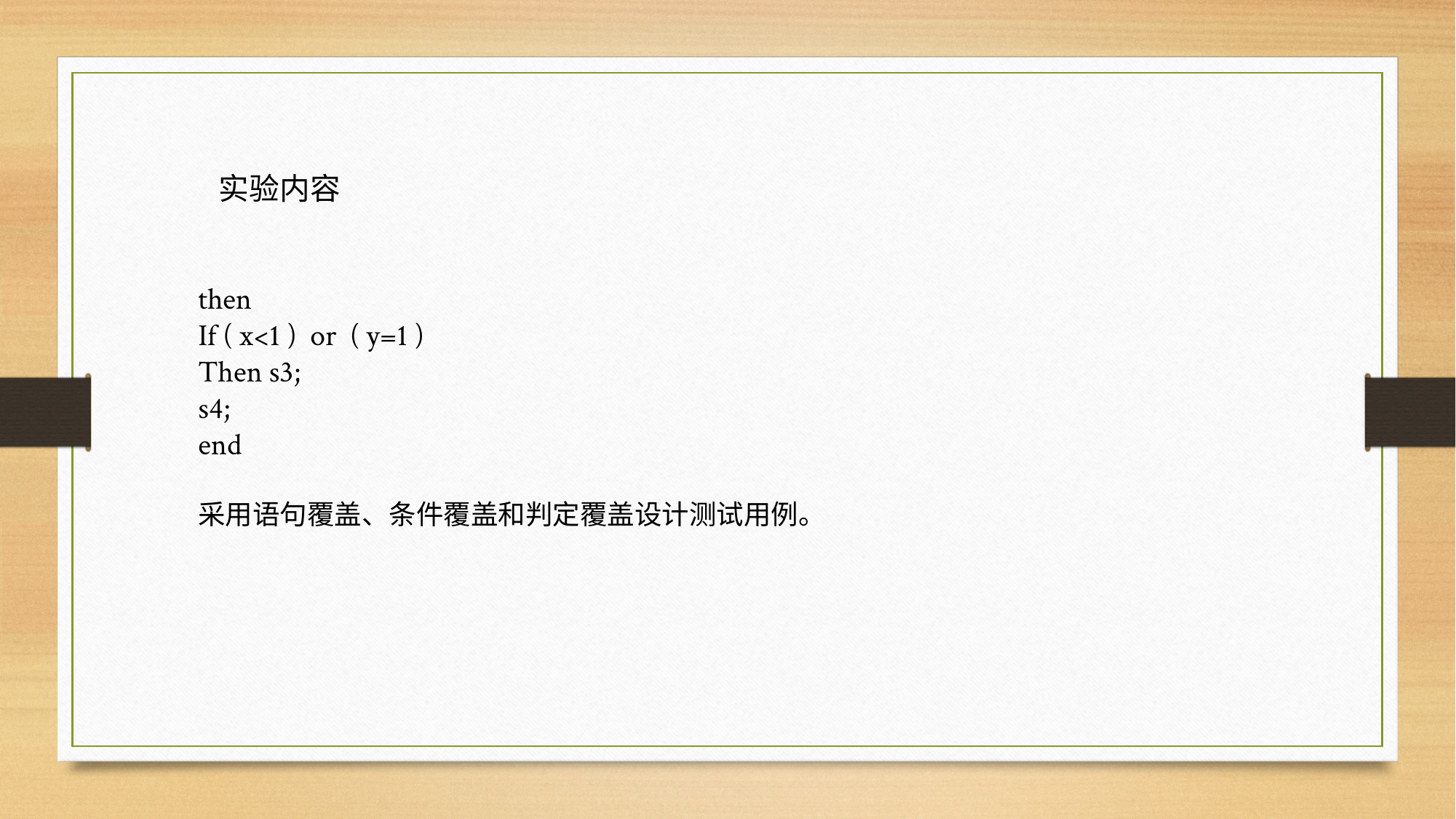

实验内容

then
If ( x<1 )  or  ( y=1 )
Then s3;
s4;
end

采用语句覆盖、条件覆盖和判定覆盖设计测试用例。